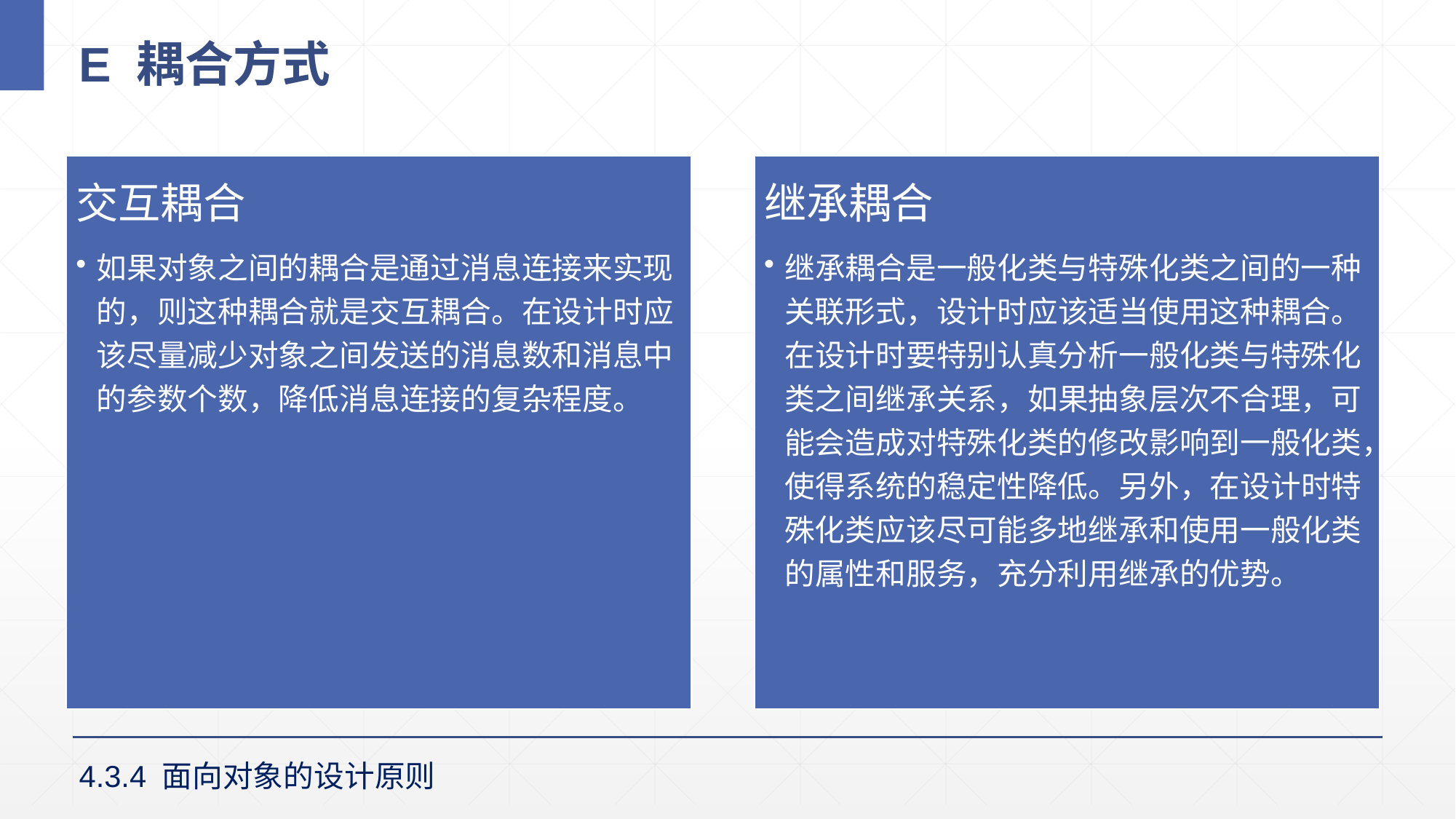

# E 耦合方式
交互耦合
如果对象之间的耦合是通过消息连接来实现的，则这种耦合就是交互耦合。在设计时应该尽量减少对象之间发送的消息数和消息中的参数个数，降低消息连接的复杂程度。
继承耦合
继承耦合是一般化类与特殊化类之间的一种关联形式，设计时应该适当使用这种耦合。在设计时要特别认真分析一般化类与特殊化类之间继承关系，如果抽象层次不合理，可能会造成对特殊化类的修改影响到一般化类，使得系统的稳定性降低。另外，在设计时特殊化类应该尽可能多地继承和使用一般化类的属性和服务，充分利用继承的优势。
4.3.4 面向对象的设计原则